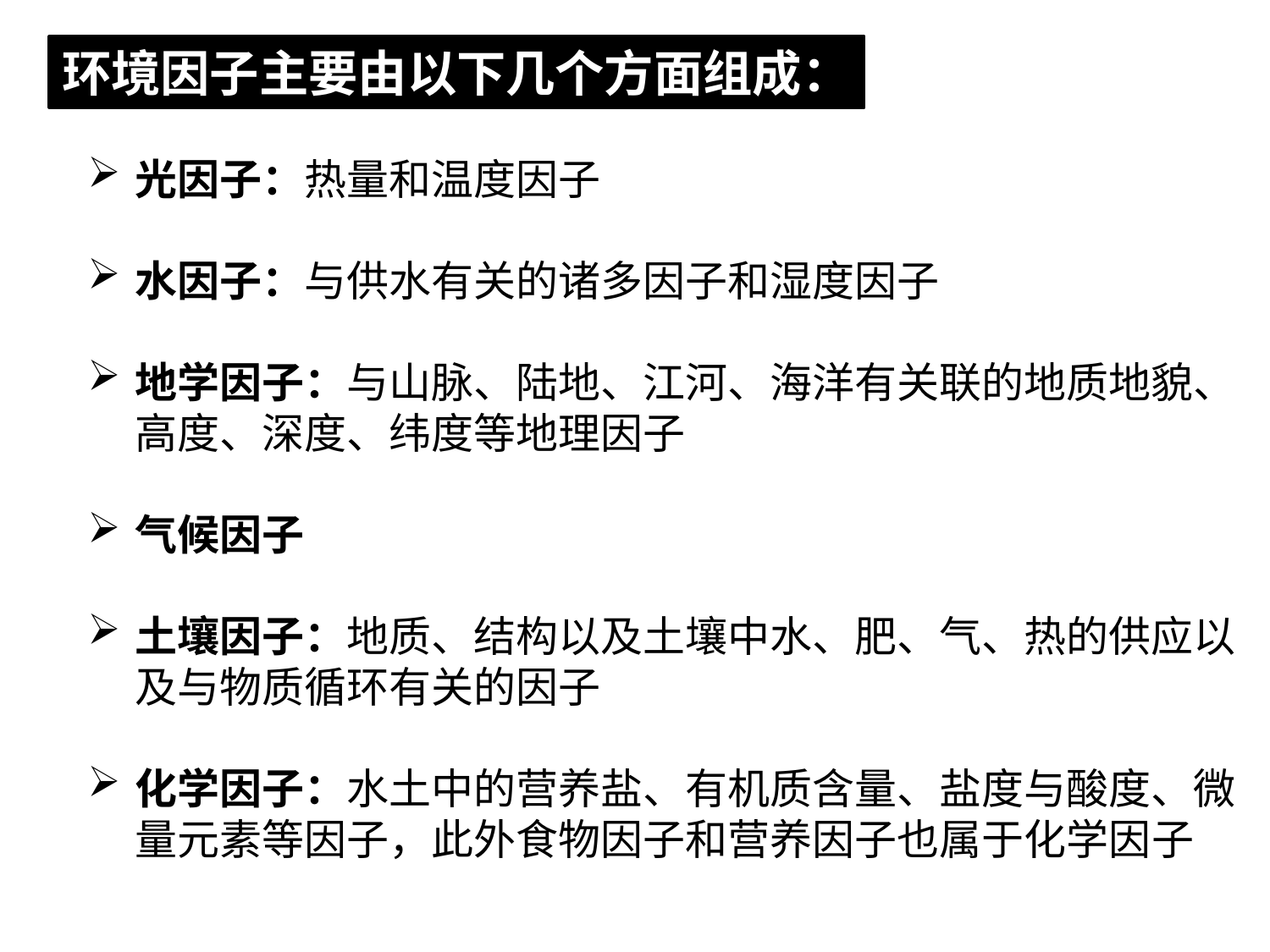

环境因子主要由以下几个方面组成：
光因子：热量和温度因子

水因子：与供水有关的诸多因子和湿度因子

地学因子：与山脉、陆地、江河、海洋有关联的地质地貌、高度、深度、纬度等地理因子

气候因子

土壤因子：地质、结构以及土壤中水、肥、气、热的供应以及与物质循环有关的因子

化学因子：水土中的营养盐、有机质含量、盐度与酸度、微量元素等因子，此外食物因子和营养因子也属于化学因子